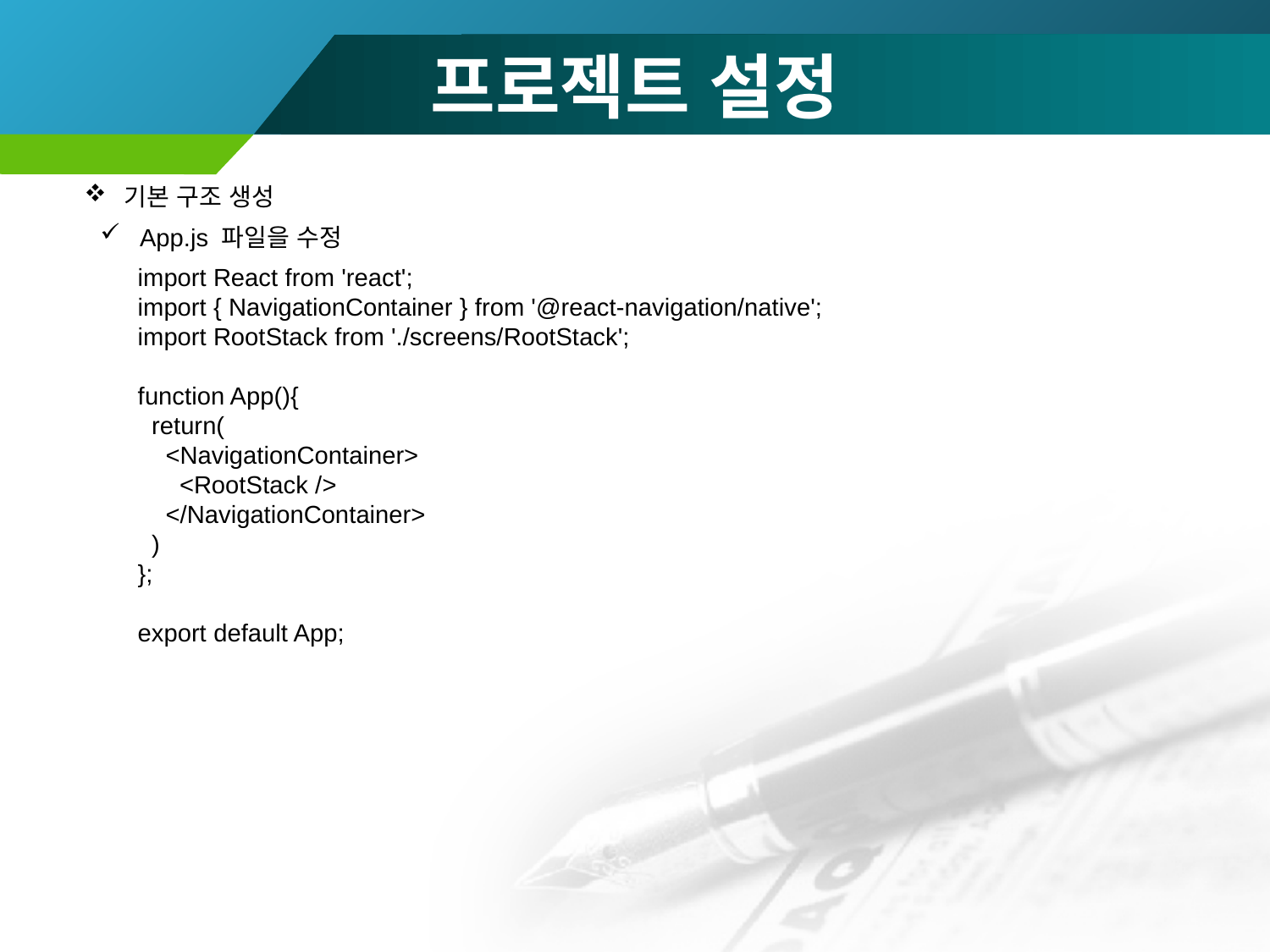

# 프로젝트 설정
기본 구조 생성
App.js 파일을 수정
import React from 'react';
import { NavigationContainer } from '@react-navigation/native';
import RootStack from './screens/RootStack';

function App(){
  return(
    <NavigationContainer>
      <RootStack />
    </NavigationContainer>
  )
};

export default App;